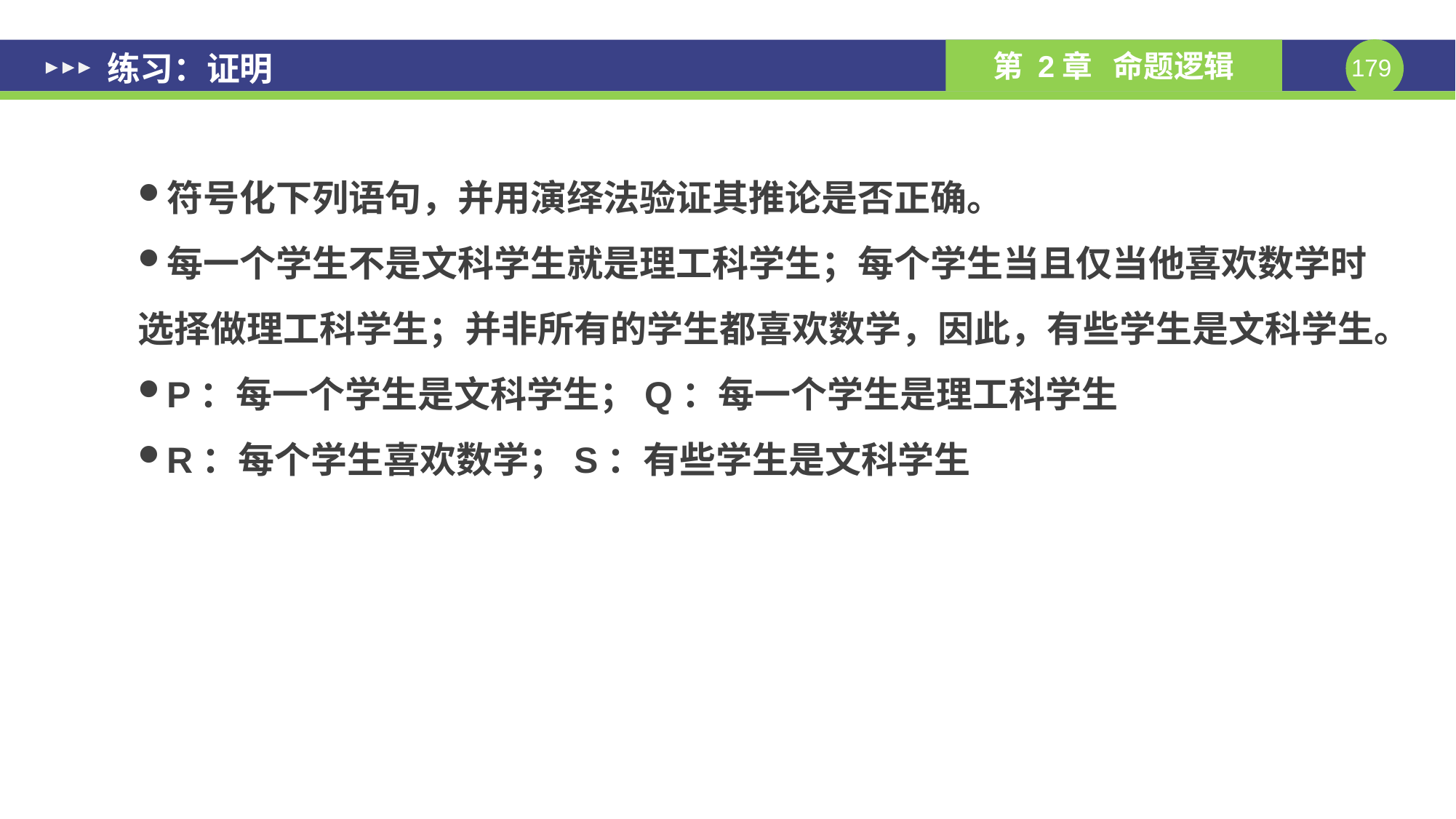

# 练习：证明
符号化下列语句，并用演绎法验证其推论是否正确。
每一个学生不是文科学生就是理工科学生；每个学生当且仅当他喜欢数学时选择做理工科学生；并非所有的学生都喜欢数学，因此，有些学生是文科学生。
P：每一个学生是文科学生；Q：每一个学生是理工科学生
R：每个学生喜欢数学；S：有些学生是文科学生